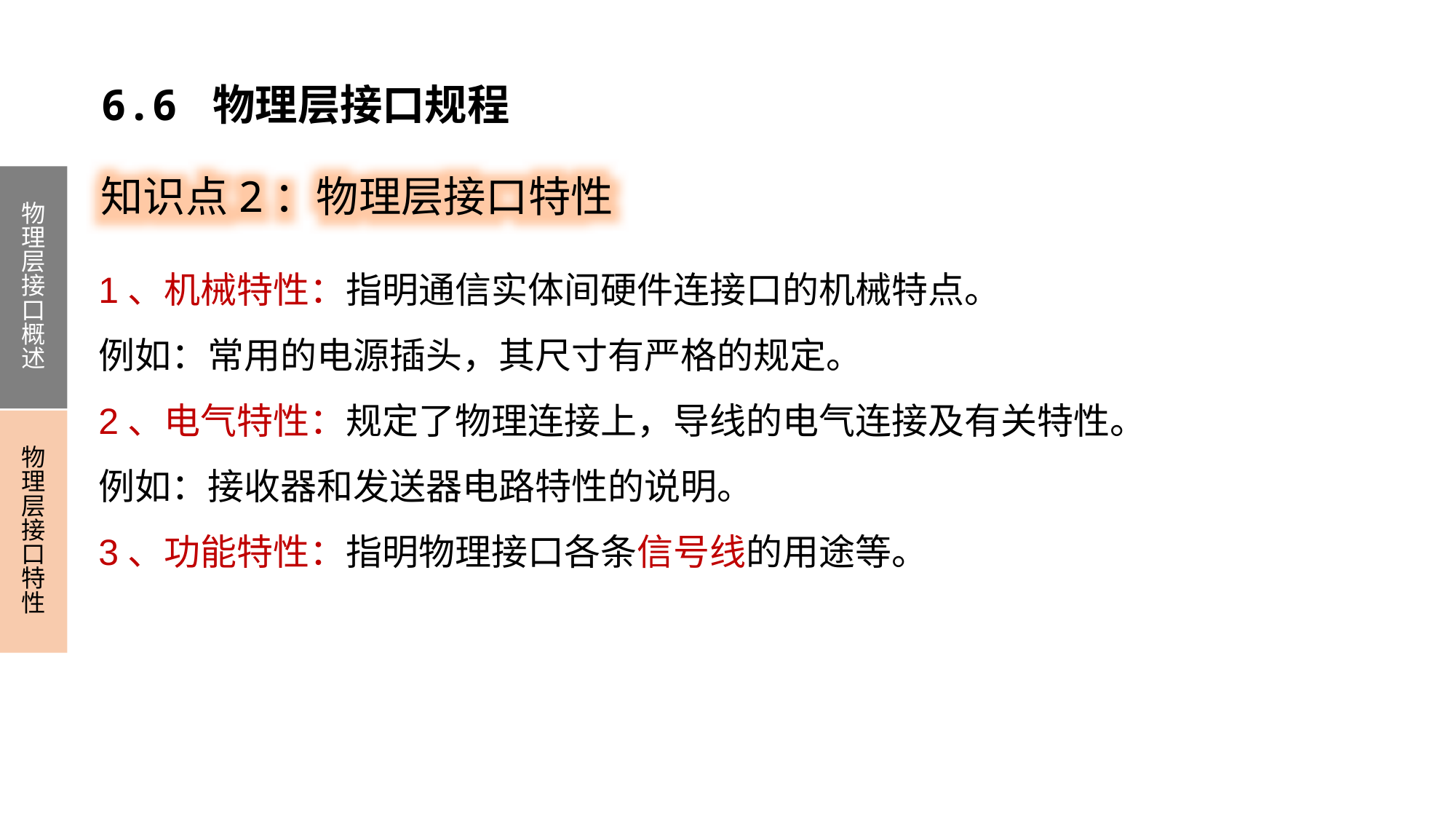

6.6 物理层接口规程
知识点2：物理层接口特性
物理层接口概述
物理层接口特性
1、机械特性：指明通信实体间硬件连接口的机械特点。
例如：常用的电源插头，其尺寸有严格的规定。
2、电气特性：规定了物理连接上，导线的电气连接及有关特性。
例如：接收器和发送器电路特性的说明。
3、功能特性：指明物理接口各条信号线的用途等。